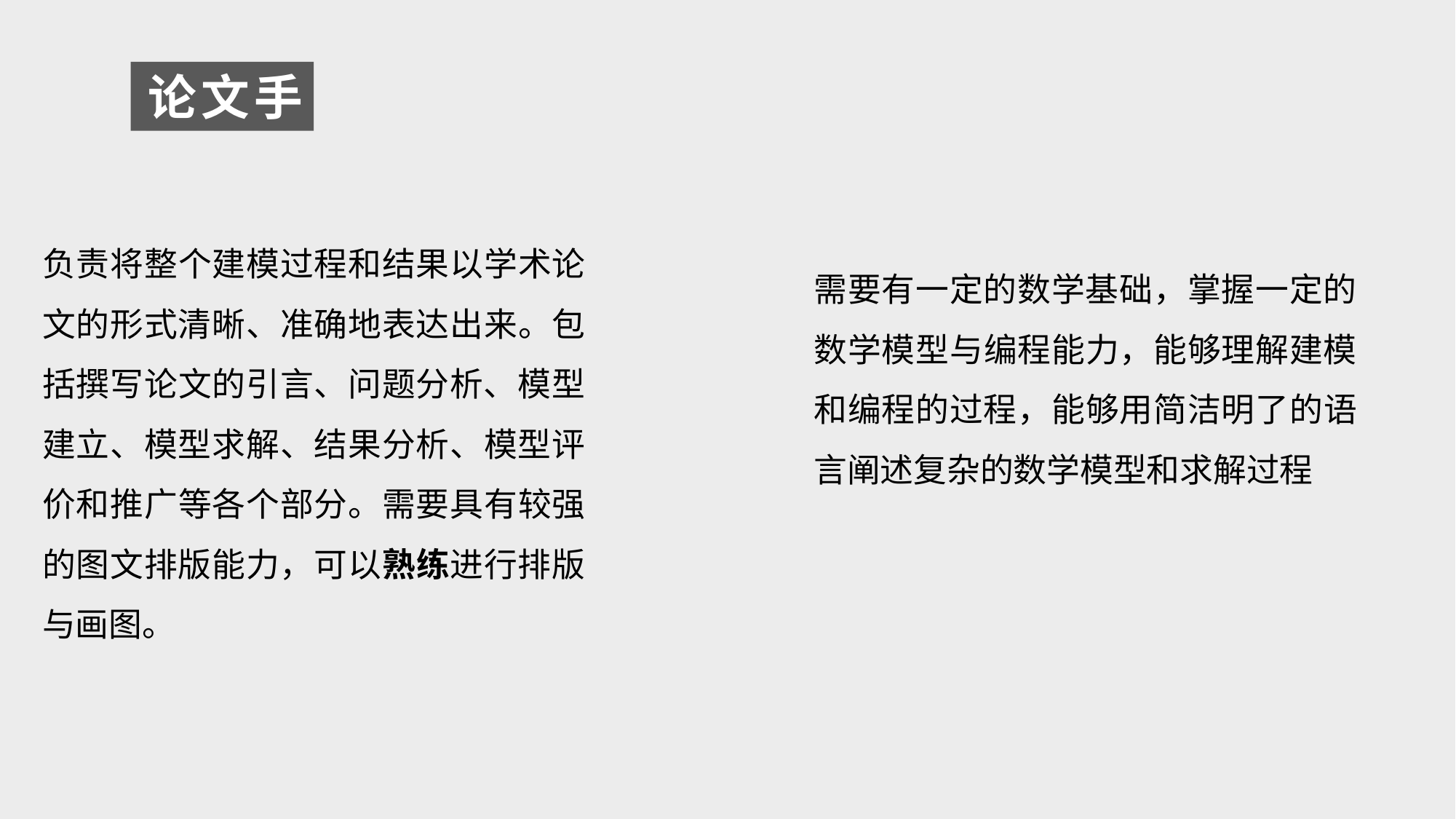

论文手
负责将整个建模过程和结果以学术论文的形式清晰、准确地表达出来。包括撰写论文的引言、问题分析、模型建立、模型求解、结果分析、模型评价和推广等各个部分。需要具有较强的图文排版能力，可以熟练进行排版与画图。
需要有一定的数学基础，掌握一定的数学模型与编程能力，能够理解建模和编程的过程，能够用简洁明了的语言阐述复杂的数学模型和求解过程